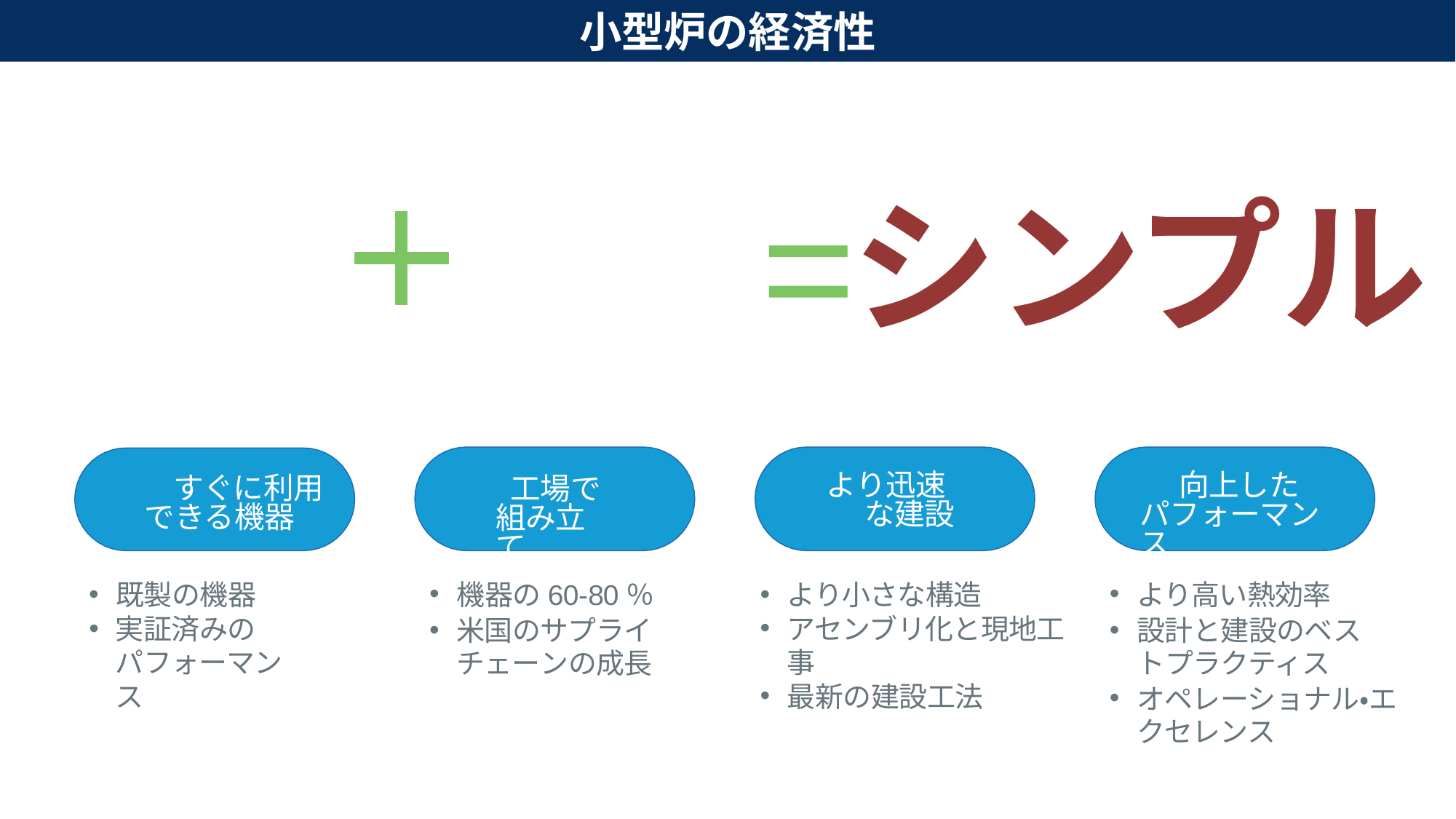

小型炉の経済性

=
シンプル

固有の
安全性
小型

より迅速な建設
向上した パフォーマンス
すぐに利用できる機器
工場で組み立て
より高い熱効率
設計と建設のベストプラクティス
オペレーショナル・エクセレンス
機器の60-80％
米国のサプライチェーンの成長
より小さな構造
アセンブリ化と現地工事
最新の建設工法
既製の機器
実証済みの パフォーマンス